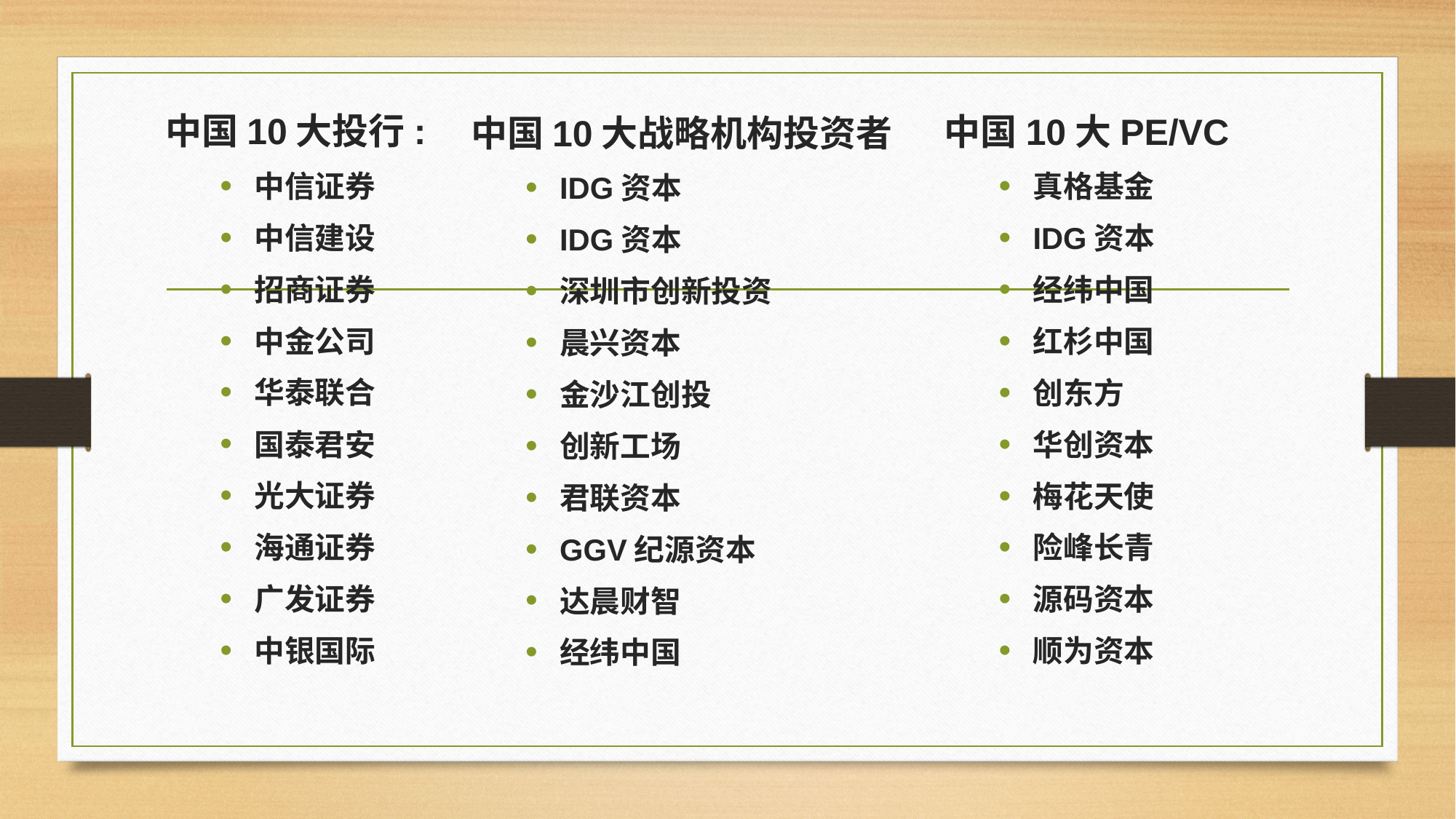

中国10大投行:
中信证券
中信建设
招商证券
中金公司
华泰联合
国泰君安
光大证券
海通证券
广发证券
中银国际
中国10大PE/VC
真格基金
IDG资本
经纬中国
红杉中国
创东方
华创资本
梅花天使
险峰长青
源码资本
顺为资本
中国10大战略机构投资者
IDG资本
IDG资本
深圳市创新投资
晨兴资本
金沙江创投
创新工场
君联资本
GGV纪源资本
达晨财智
经纬中国